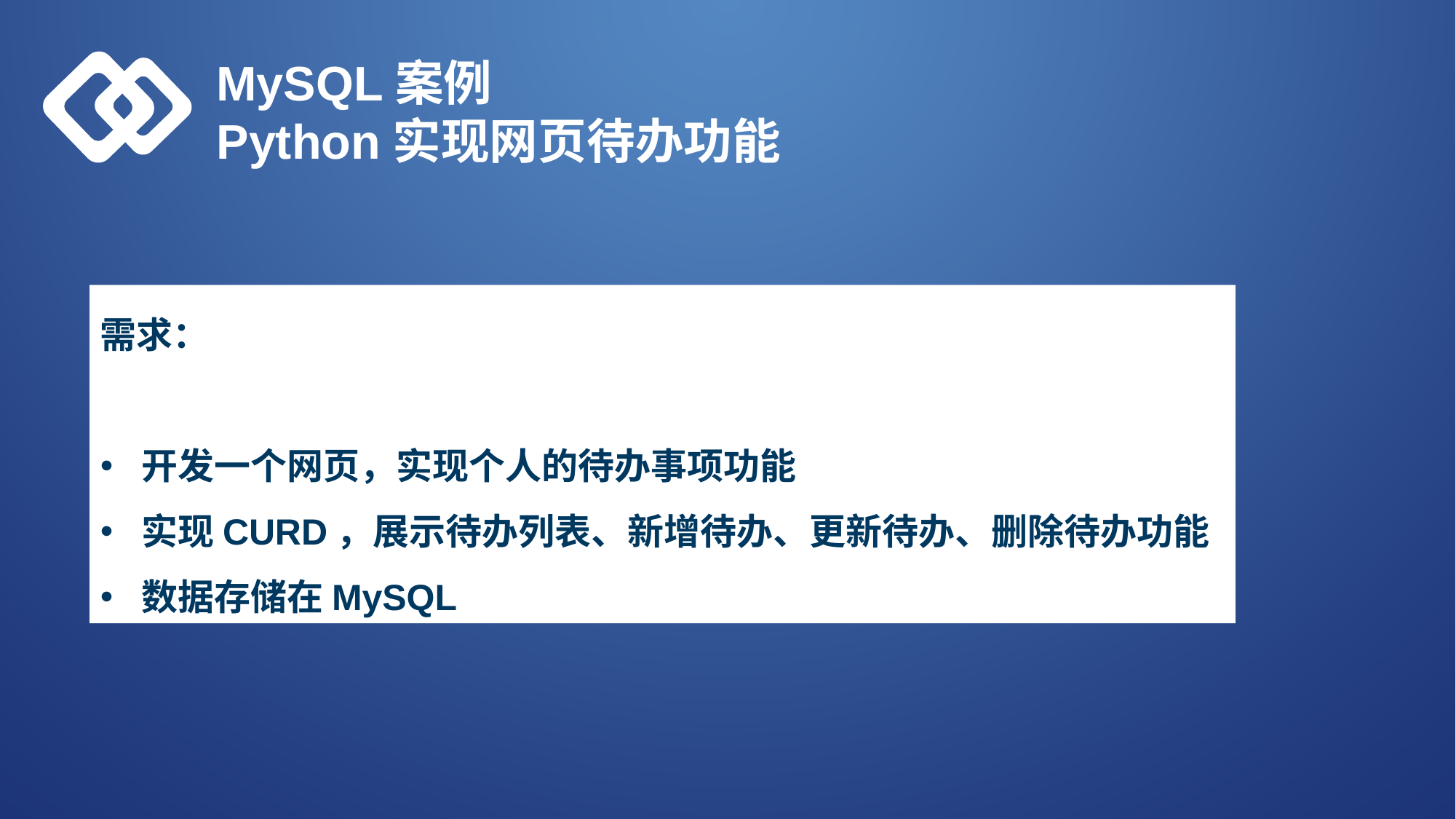

MySQL案例
Python实现网页待办功能

需求：

开发一个网页，实现个人的待办事项功能
实现CURD，展示待办列表、新增待办、更新待办、删除待办功能
数据存储在MySQL